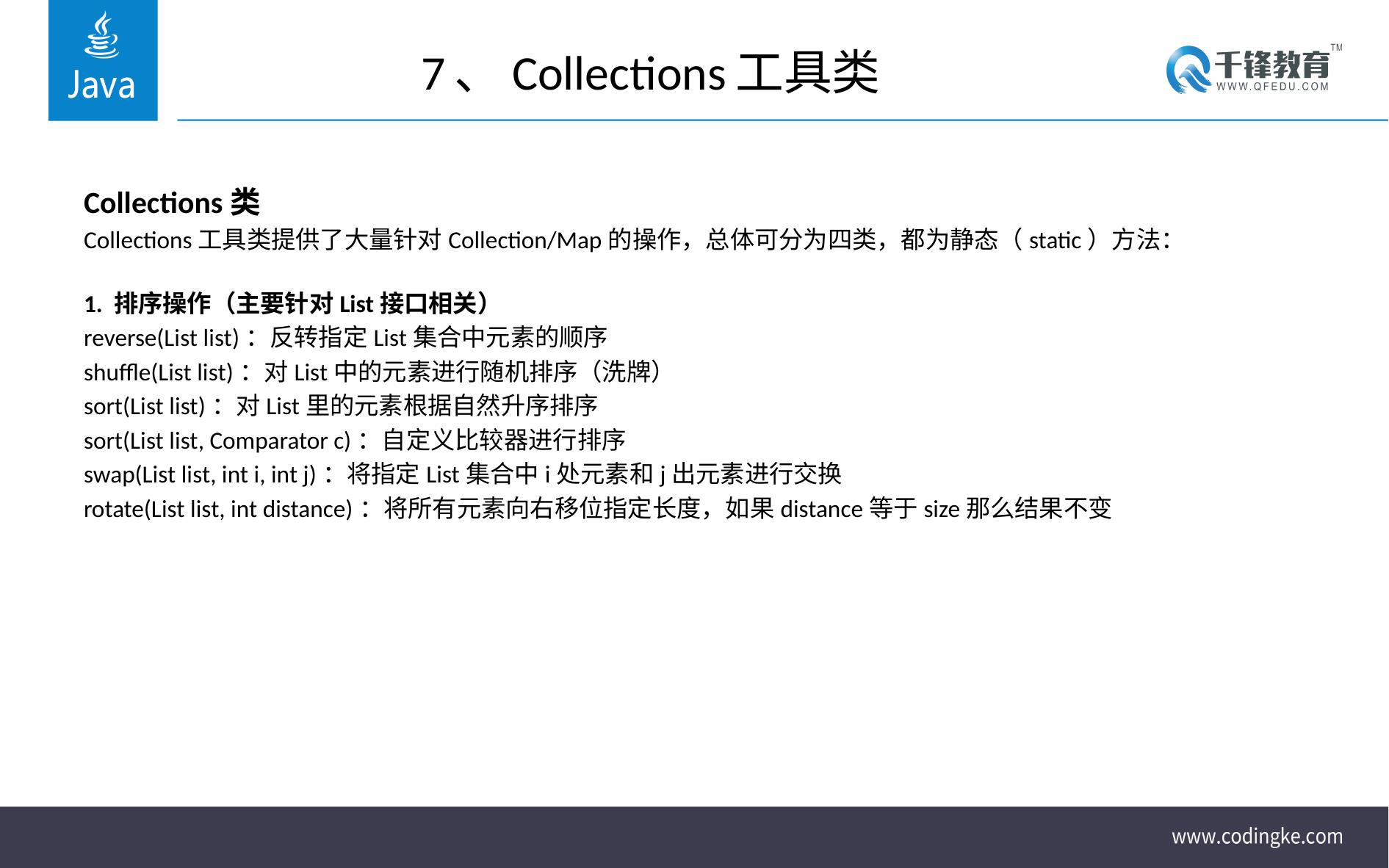

# 7、Collections工具类
Collections类
Collections工具类提供了大量针对Collection/Map的操作，总体可分为四类，都为静态（static）方法：
1. 排序操作（主要针对List接口相关）
reverse(List list)：反转指定List集合中元素的顺序
shuffle(List list)：对List中的元素进行随机排序（洗牌）
sort(List list)：对List里的元素根据自然升序排序
sort(List list, Comparator c)：自定义比较器进行排序
swap(List list, int i, int j)：将指定List集合中i处元素和j出元素进行交换
rotate(List list, int distance)：将所有元素向右移位指定长度，如果distance等于size那么结果不变